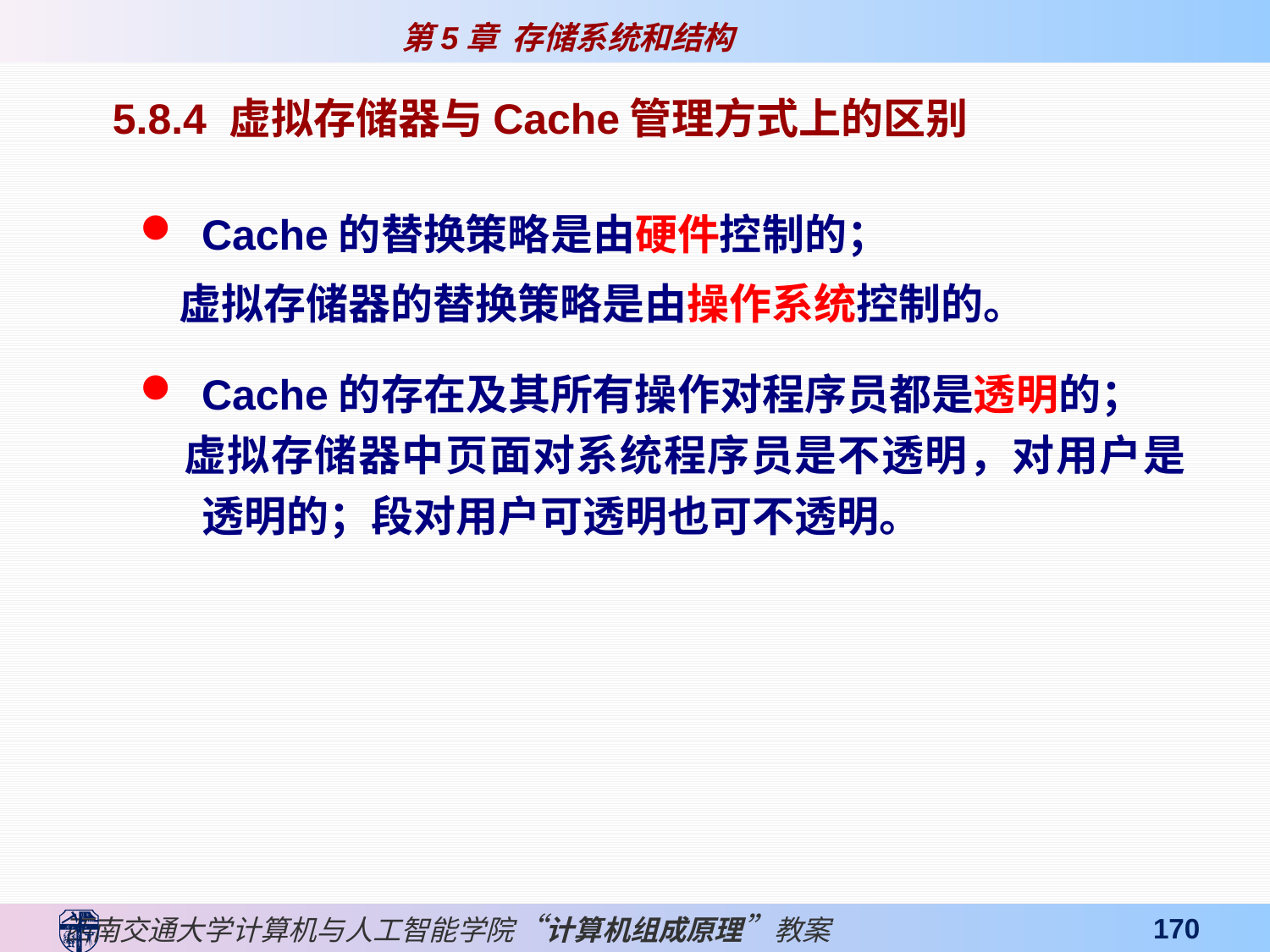

5.8.4 虚拟存储器与Cache管理方式上的区别
Cache的替换策略是由硬件控制的；
   虚拟存储器的替换策略是由操作系统控制的。
Cache的存在及其所有操作对程序员都是透明的；
   虚拟存储器中页面对系统程序员是不透明，对用户是透明的；段对用户可透明也可不透明。